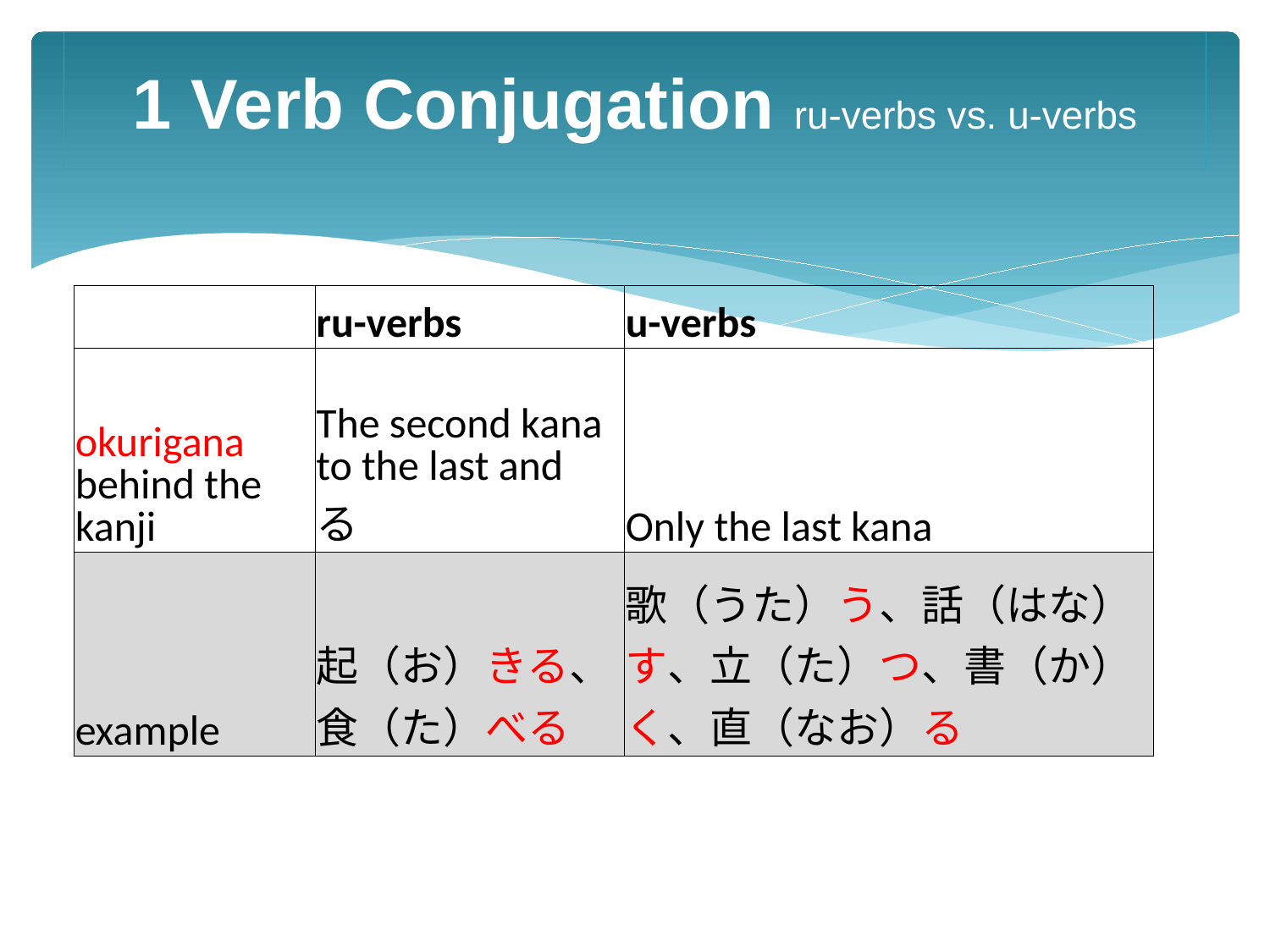

# 1 Verb Conjugation ru-verbs vs. u-verbs
|  | ru-verbs | u-verbs |
| --- | --- | --- |
| okurigana behind the kanji | The second kana to the last and る | Only the last kana |
| example | 起（お）きる、食（た）べる | 歌（うた）う、話（はな）す、立（た）つ、書（か）く、直（なお）る |